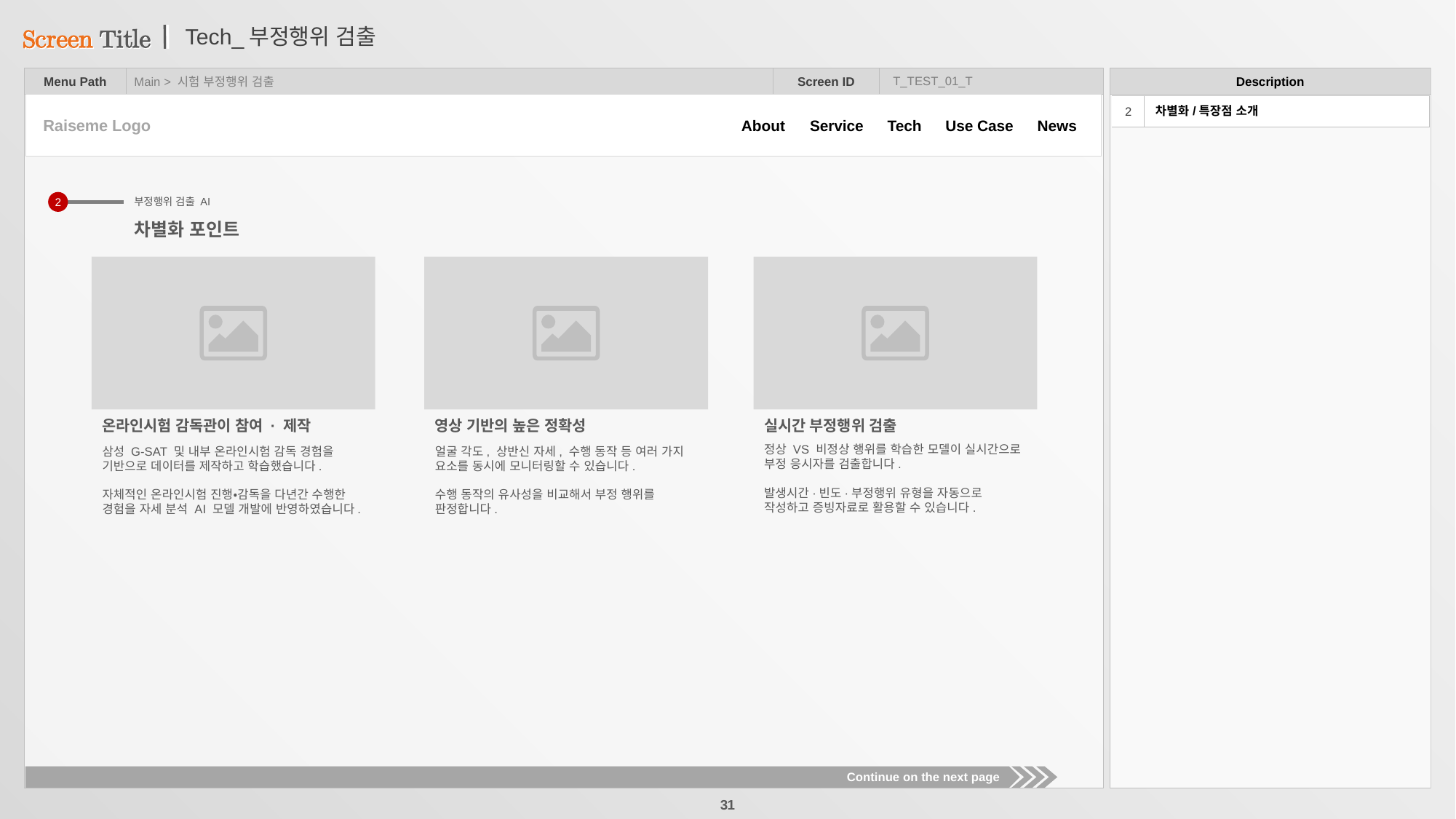

# Tech_부정행위 검출
T_TEST_01_T
Main > 시험 부정행위 검출

| 2 | 차별화/특장점 소개 |
| --- | --- |
About
Service
Tech
Use Case
News
Raiseme Logo
부정행위 검출 AI
2
차별화 포인트

온라인시험 감독관이 참여 · 제작
영상 기반의 높은 정확성
실시간 부정행위 검출
정상 VS 비정상 행위를 학습한 모델이 실시간으로 부정 응시자를 검출합니다.

발생시간·빈도·부정행위 유형을 자동으로 작성하고 증빙자료로 활용할 수 있습니다.
삼성 G-SAT 및 내부 온라인시험 감독 경험을
기반으로 데이터를 제작하고 학습했습니다.

자체적인 온라인시험 진행•감독을 다년간 수행한
경험을 자세 분석 AI 모델 개발에 반영하였습니다.
얼굴 각도, 상반신 자세, 수행 동작 등 여러 가지 요소를 동시에 모니터링할 수 있습니다.

수행 동작의 유사성을 비교해서 부정 행위를 판정합니다.